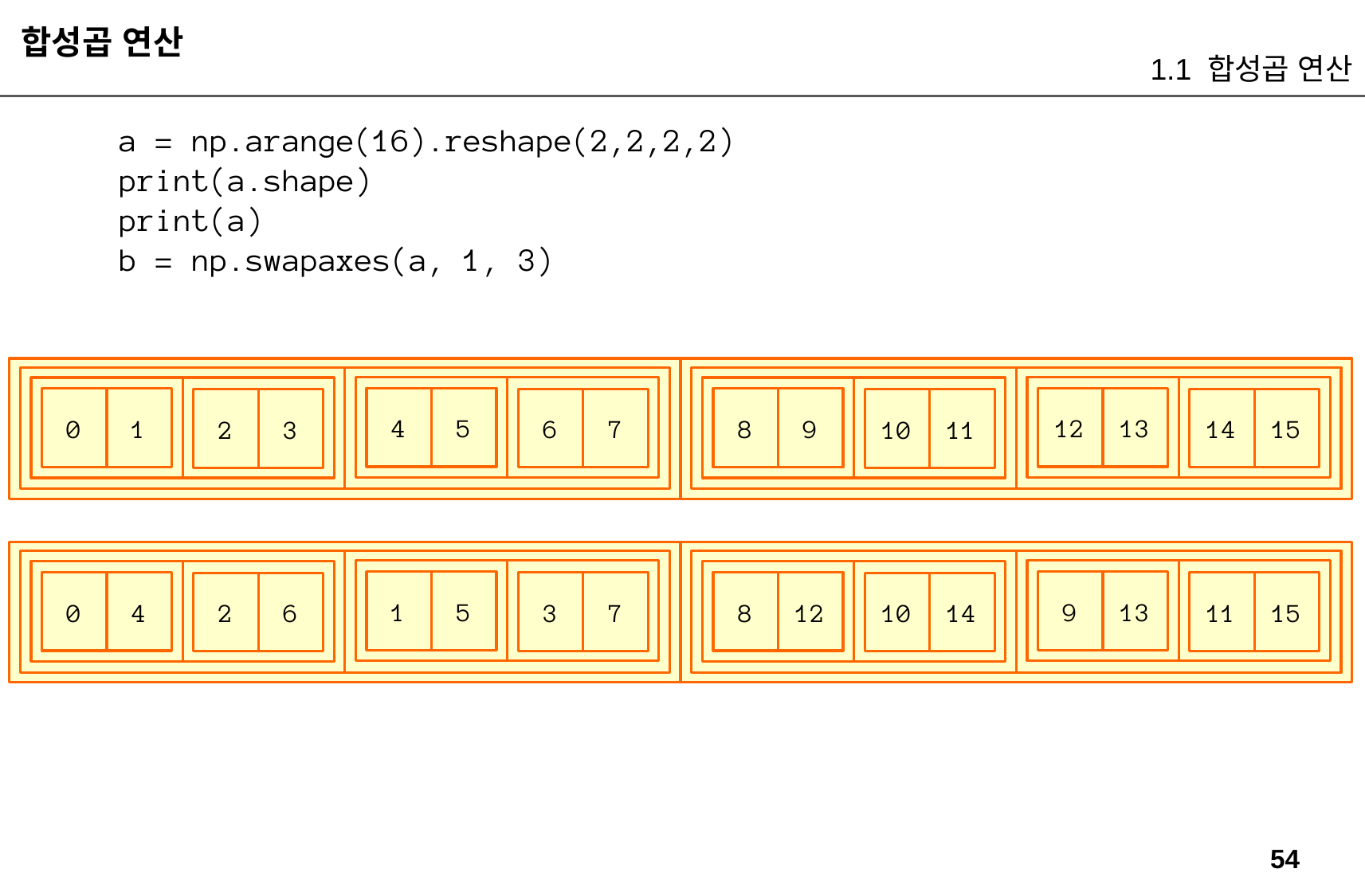

합성곱 연산
1.1 합성곱 연산
a = np.arange(16).reshape(2,2,2,2)
print(a.shape)
print(a)
b = np.swapaxes(a, 1, 3)

5
13
4
12
1
9
0
8
7
15
6
14
3
11
2
10

5
13
1
9
4
12
0
8
7
15
3
11
6
14
2
10